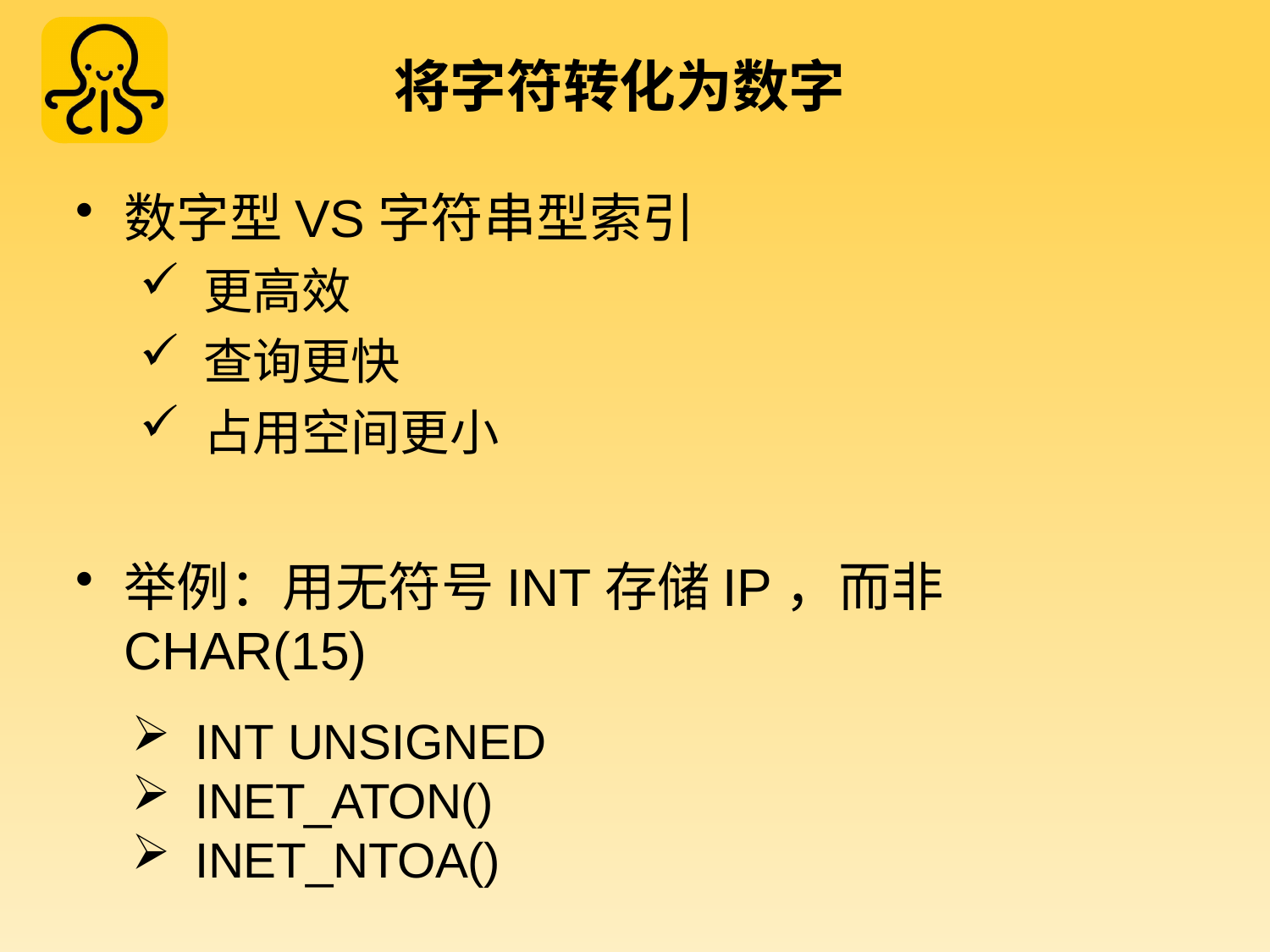

# 将字符转化为数字
数字型VS字符串型索引
更高效
查询更快
占用空间更小

举例：用无符号INT存储IP，而非CHAR(15)
INT UNSIGNED
INET_ATON()
INET_NTOA()